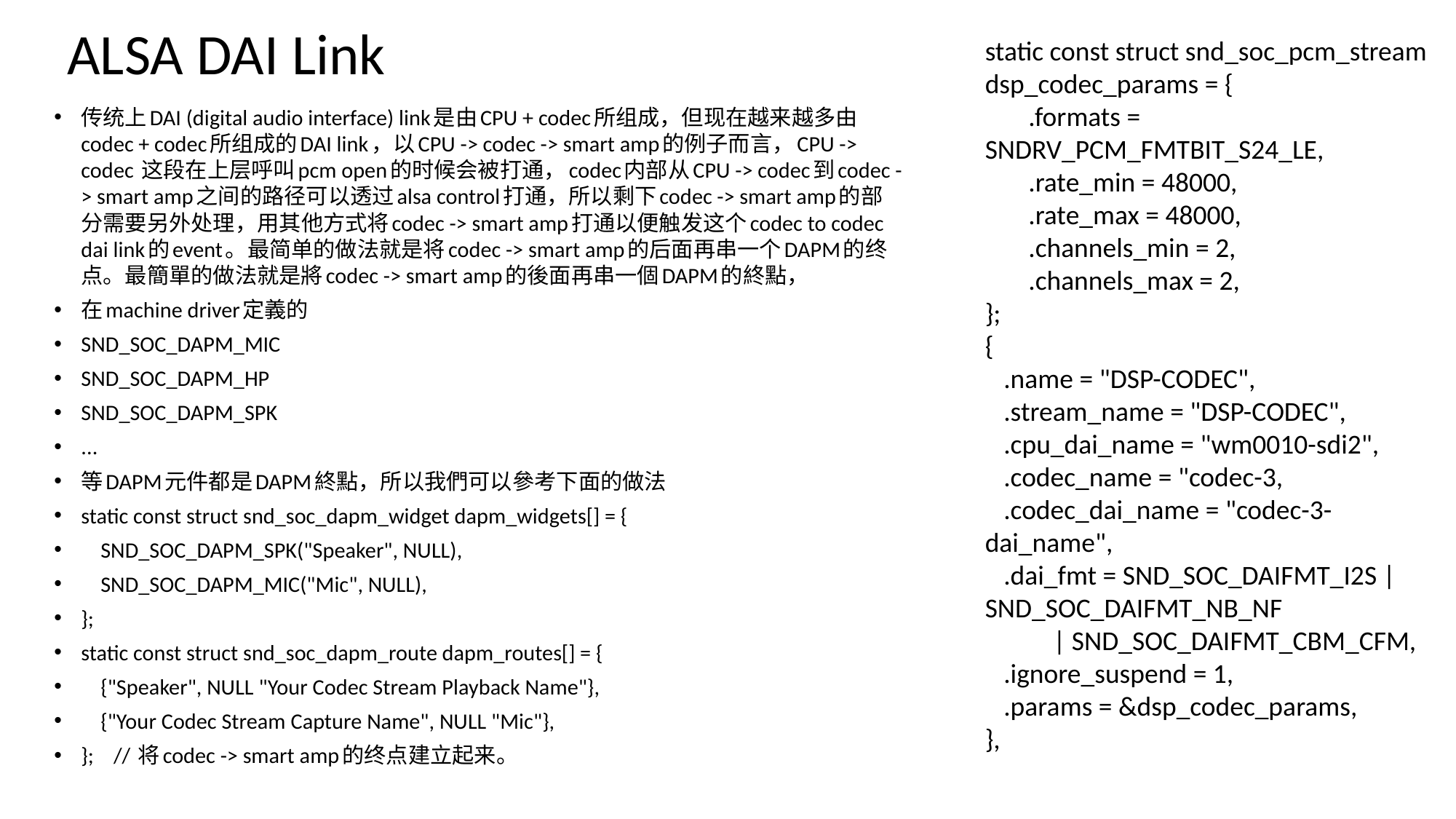

# ALSA DAI Link
static const struct snd_soc_pcm_stream dsp_codec_params = {
       .formats = SNDRV_PCM_FMTBIT_S24_LE,
       .rate_min = 48000,
       .rate_max = 48000,
       .channels_min = 2,
       .channels_max = 2,
};
{
   .name = "DSP-CODEC",
   .stream_name = "DSP-CODEC",
   .cpu_dai_name = "wm0010-sdi2",
   .codec_name = "codec-3,
   .codec_dai_name = "codec-3-dai_name",
   .dai_fmt = SND_SOC_DAIFMT_I2S | SND_SOC_DAIFMT_NB_NF
           | SND_SOC_DAIFMT_CBM_CFM,
   .ignore_suspend = 1,
   .params = &dsp_codec_params,
},
传统上DAI (digital audio interface) link是由CPU + codec所组成，但现在越来越多由codec + codec所组成的DAI link，以CPU -> codec -> smart amp的例子而言，CPU -> codec 这段在上层呼叫pcm open的时候会被打通，codec内部从CPU -> codec到codec -> smart amp之间的路径可以透过alsa control打通，所以剩下codec -> smart amp的部分需要另外处理，用其他方式将codec -> smart amp打通以便触发这个codec to codec dai link的event。最简单的做法就是将codec -> smart amp的后面再串一个DAPM的终点。最簡單的做法就是將codec -> smart amp的後面再串一個DAPM的終點，
在machine driver定義的
SND_SOC_DAPM_MIC
SND_SOC_DAPM_HP
SND_SOC_DAPM_SPK
...
等DAPM元件都是DAPM終點，所以我們可以參考下面的做法
static const struct snd_soc_dapm_widget dapm_widgets[] = {
    SND_SOC_DAPM_SPK("Speaker", NULL),
    SND_SOC_DAPM_MIC("Mic", NULL),
};
static const struct snd_soc_dapm_route dapm_routes[] = {
    {"Speaker", NULL "Your Codec Stream Playback Name"},
    {"Your Codec Stream Capture Name", NULL "Mic"},
};    // 将codec -> smart amp的终点建立起来。